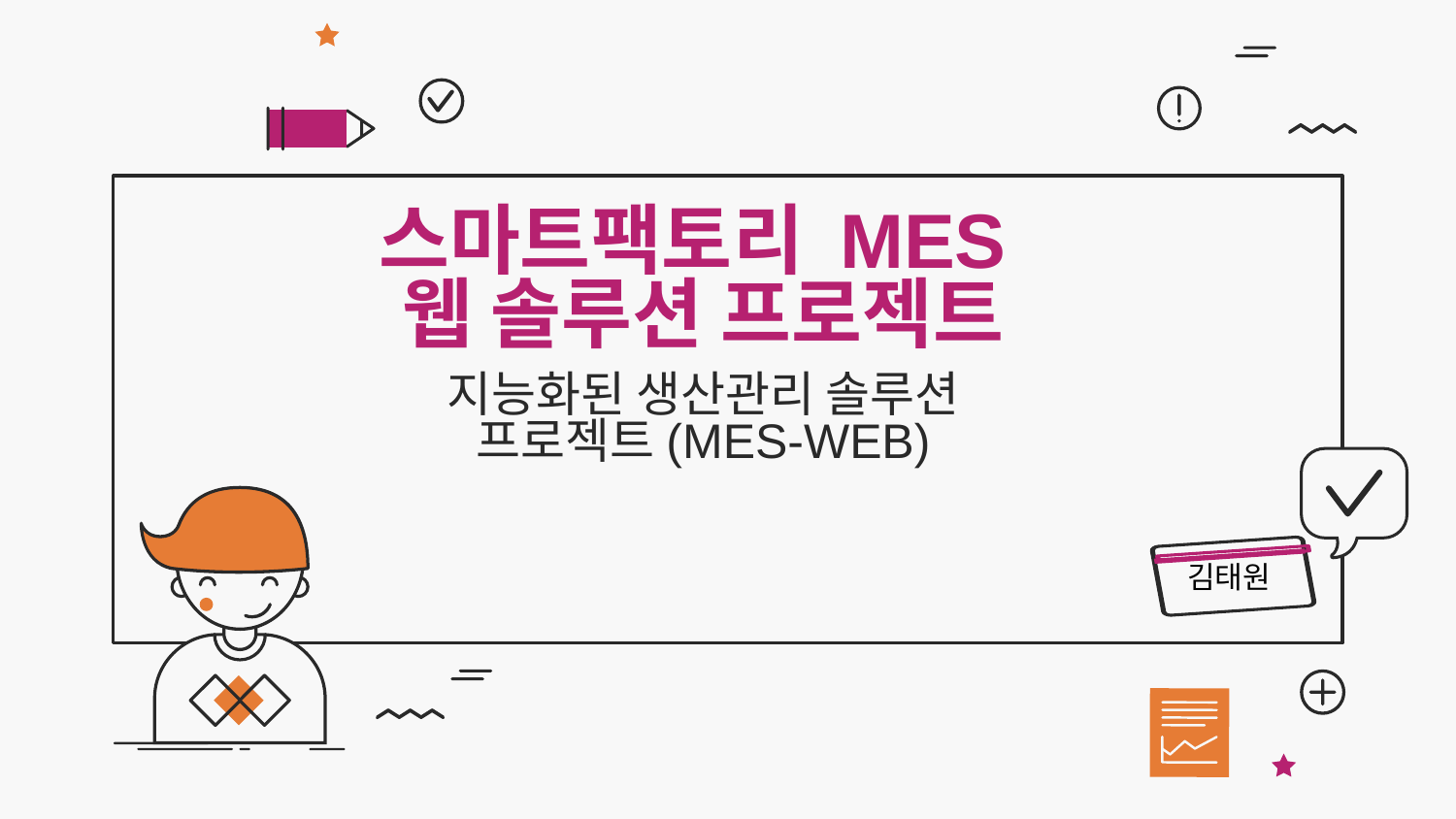

# 스마트팩토리 MES
웹 솔루션 프로젝트
지능화된 생산관리 솔루션 프로젝트(MES-WEB)

  김태원